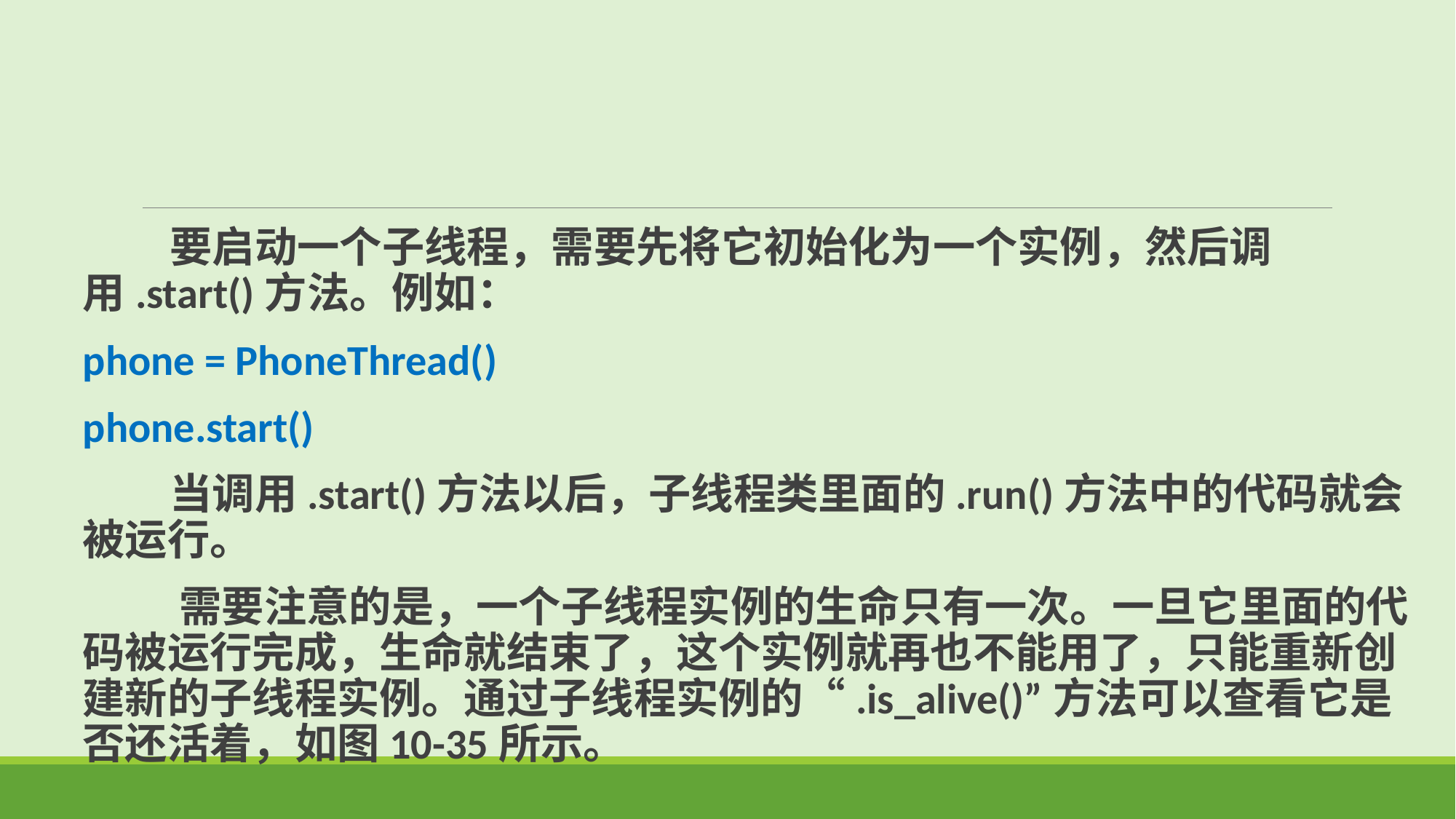

要启动一个子线程，需要先将它初始化为一个实例，然后调用.start()方法。例如：
phone = PhoneThread()
phone.start()
        当调用.start()方法以后，子线程类里面的.run()方法中的代码就会被运行。
         需要注意的是，一个子线程实例的生命只有一次。一旦它里面的代码被运行完成，生命就结束了，这个实例就再也不能用了，只能重新创建新的子线程实例。通过子线程实例的“.is_alive()”方法可以查看它是否还活着，如图10-35所示。